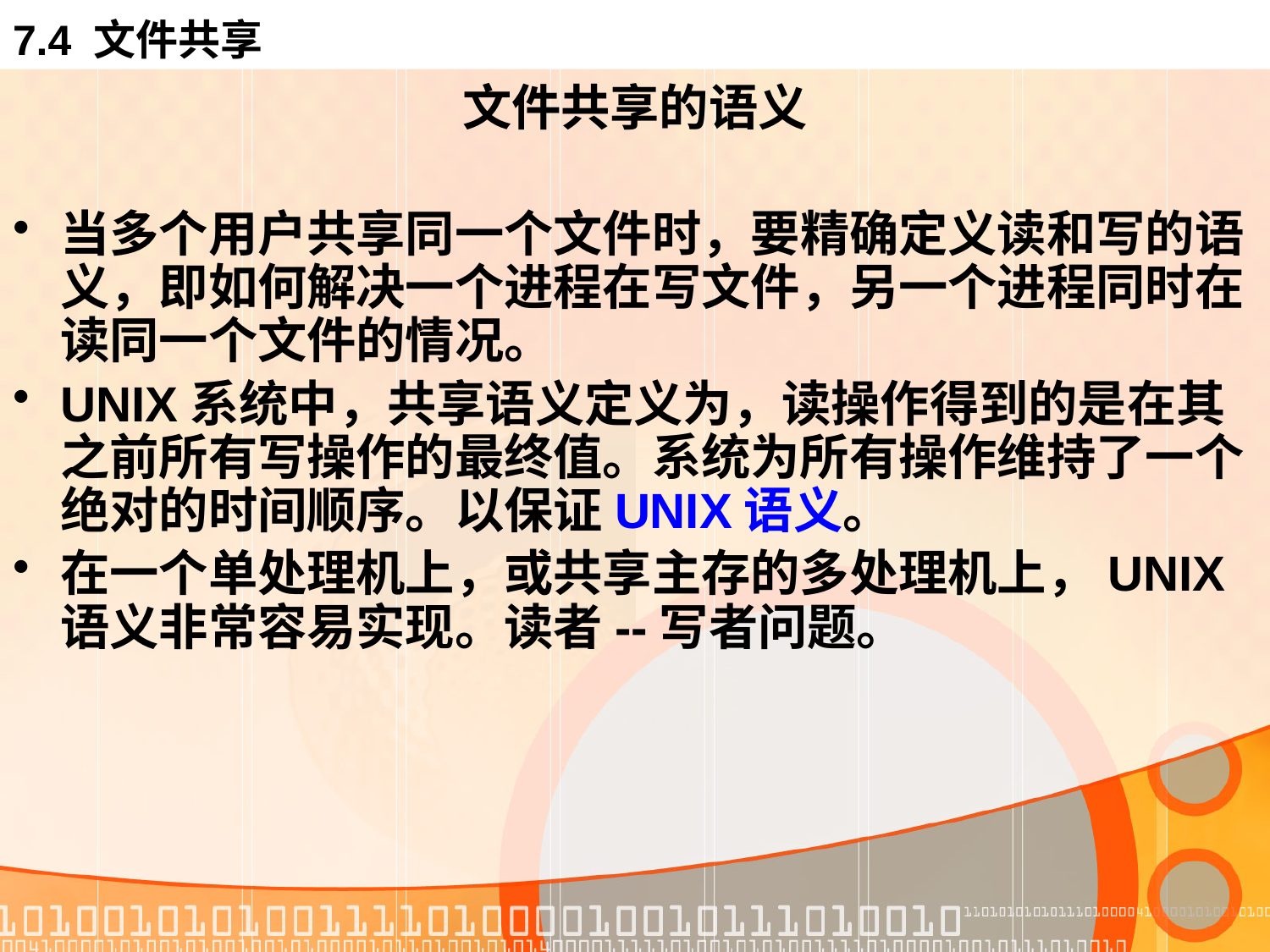

# 7.4 文件共享
文件共享的语义

当多个用户共享同一个文件时，要精确定义读和写的语义，即如何解决一个进程在写文件，另一个进程同时在读同一个文件的情况。
UNIX系统中，共享语义定义为，读操作得到的是在其之前所有写操作的最终值。系统为所有操作维持了一个绝对的时间顺序。以保证UNIX语义。
在一个单处理机上，或共享主存的多处理机上，UNIX语义非常容易实现。读者--写者问题。